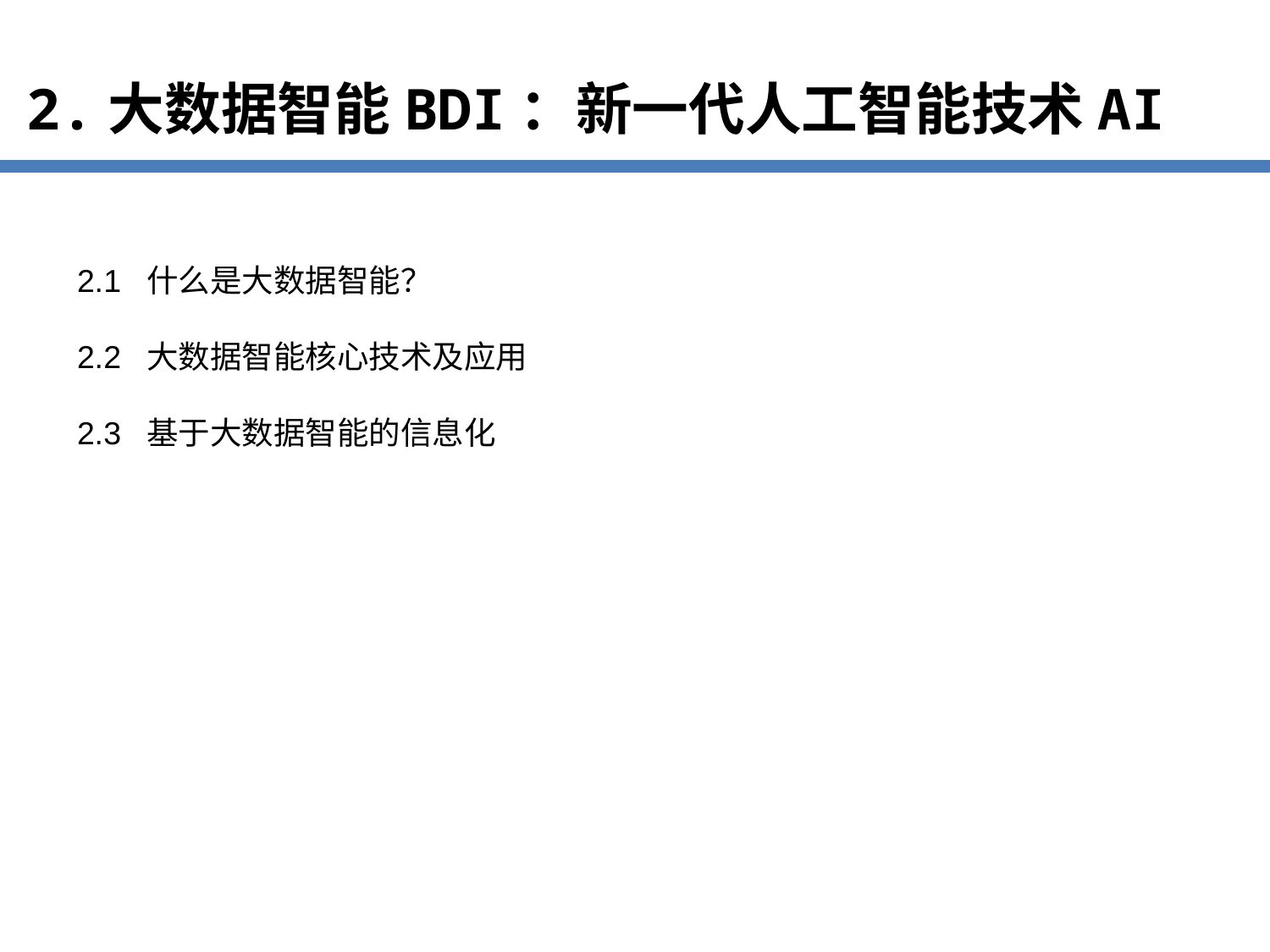

2.大数据智能BDI：新一代人工智能技术AI
2.1  什么是大数据智能？
2.2  大数据智能核心技术及应用
2.3  基于大数据智能的信息化